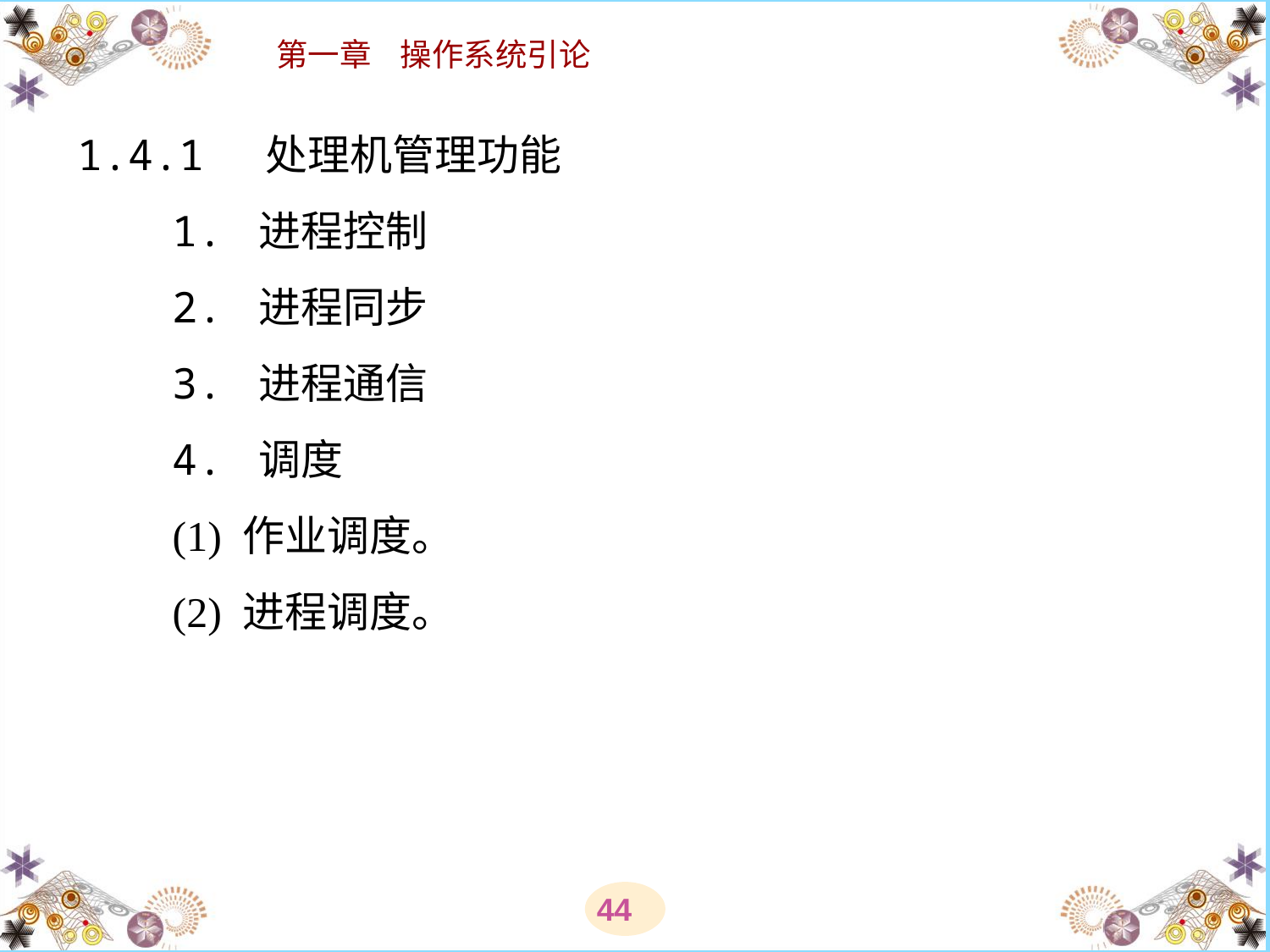

# 1.4.1  处理机管理功能 　　1. 进程控制 　　2. 进程同步 　　3. 进程通信 　　4. 调度 　　(1) 作业调度。 　　(2) 进程调度。